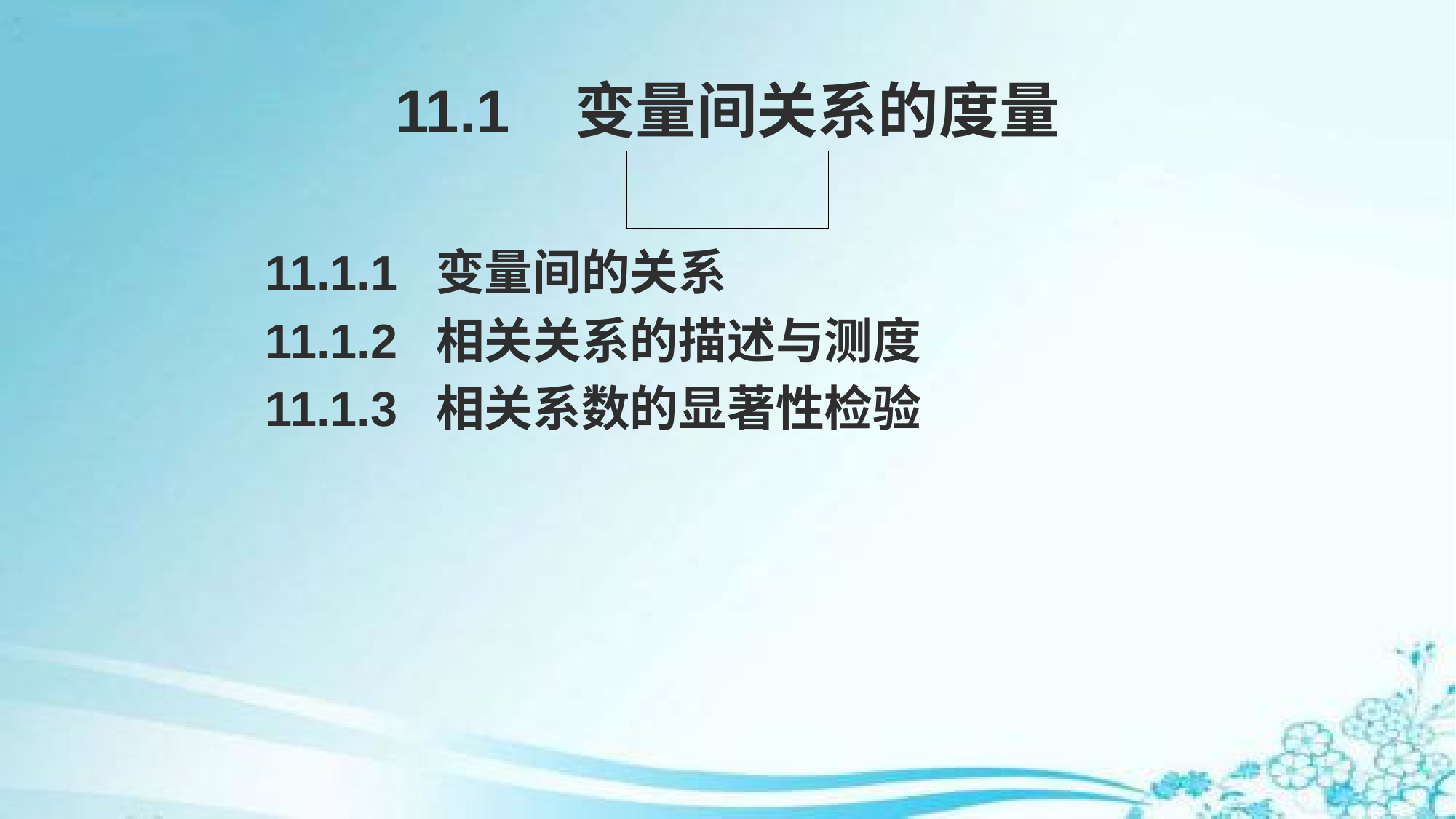

11.1   变量间关系的度量
11.1.1  变量间的关系
11.1.2  相关关系的描述与测度
11.1.3  相关系数的显著性检验